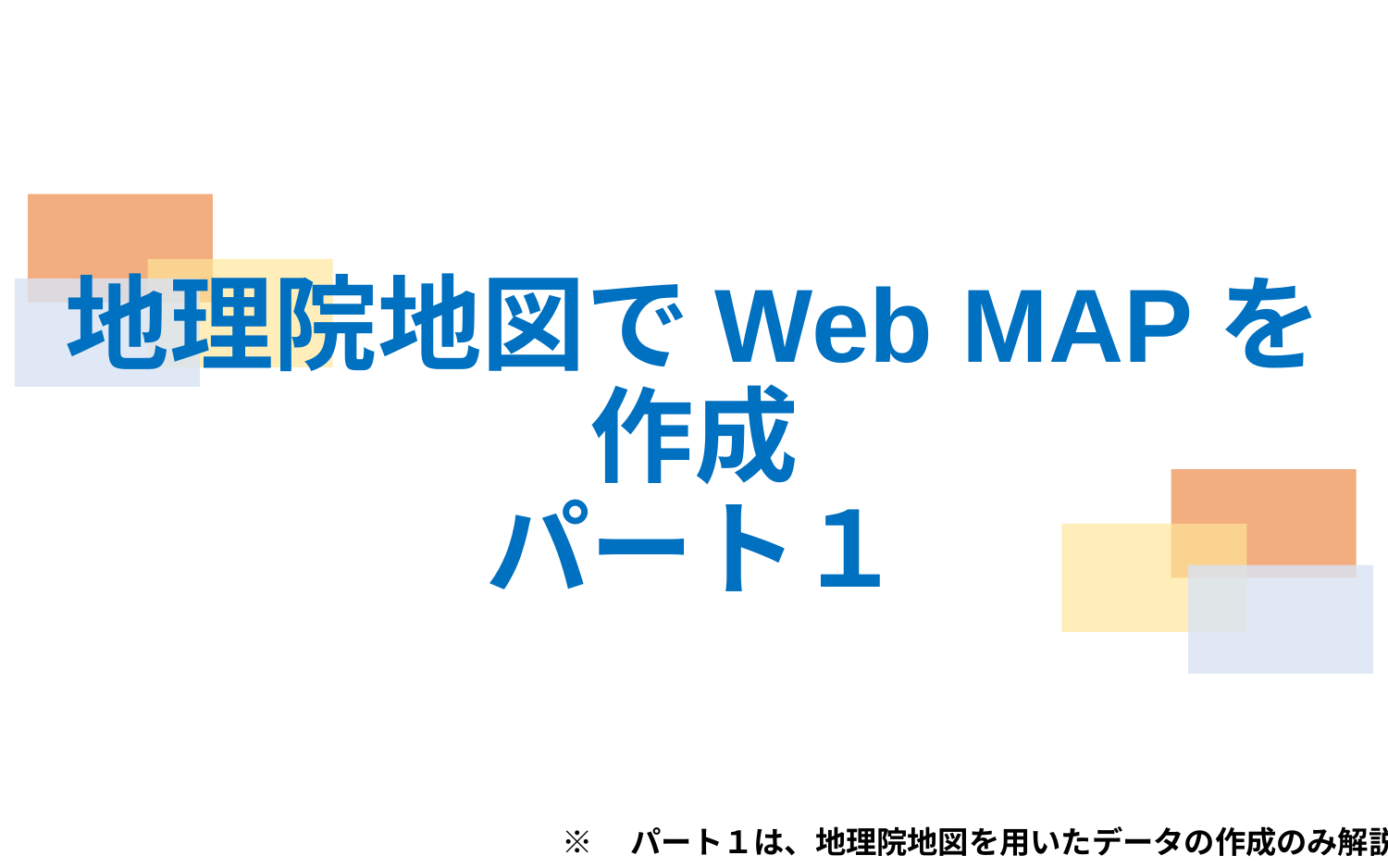

地理院地図でWeb MAPを作成
パート１
※　パート１は、地理院地図を用いたデータの作成のみ解説